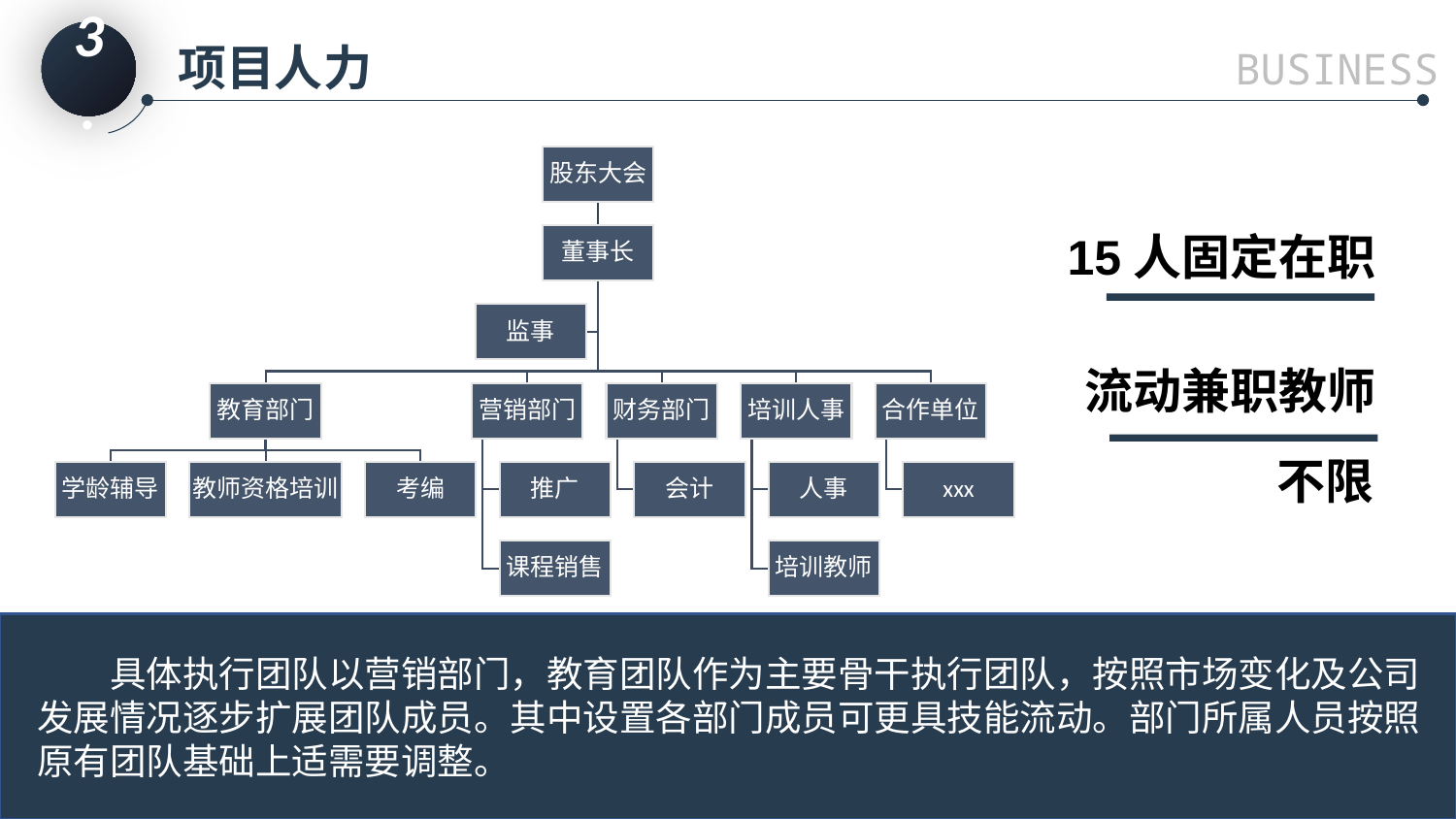

3.

项目人力
BUSINESS
股东大会
董事长
教育部门
学龄辅导
教师资格培训
考编
营销部门
推广
课程销售
财务部门
会计
培训人事
人事
培训教师
合作单位
xxx
监事
15人固定在职

流动兼职教师

不限
具体执行团队以营销部门，教育团队作为主要骨干执行团队，按照市场变化及公司发展情况逐步扩展团队成员。其中设置各部门成员可更具技能流动。部门所属人员按照原有团队基础上适需要调整。